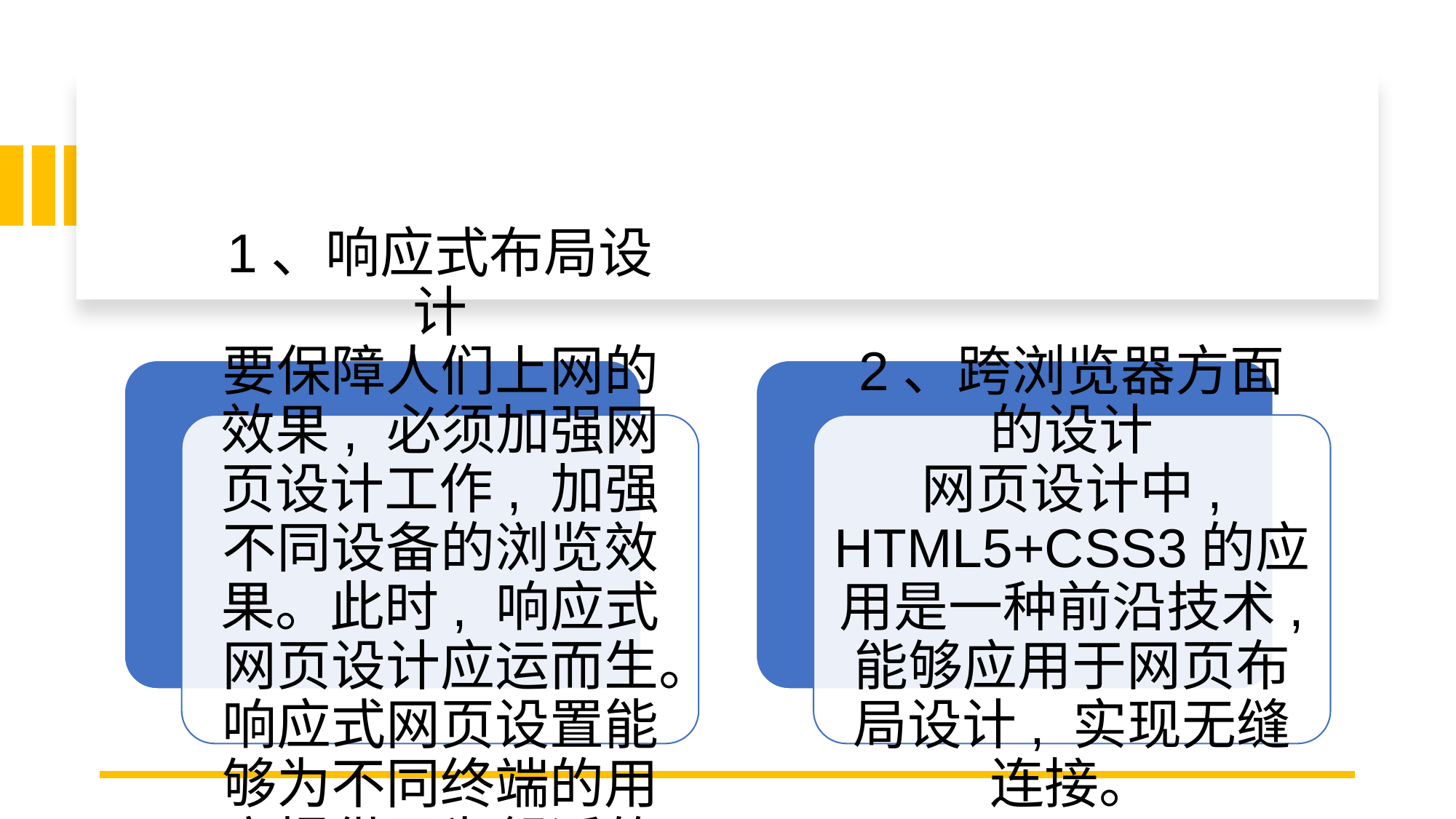

#

1、响应式布局设计
要保障人们上网的效果, 必须加强网页设计工作, 加强不同设备的浏览效果。此时, 响应式网页设计应运而生。响应式网页设置能够为不同终端的用户提供更为舒适的界面
2、跨浏览器方面的设计
网页设计中, HTML5+CSS3的应用是一种前沿技术, 能够应用于网页布局设计, 实现无缝连接。